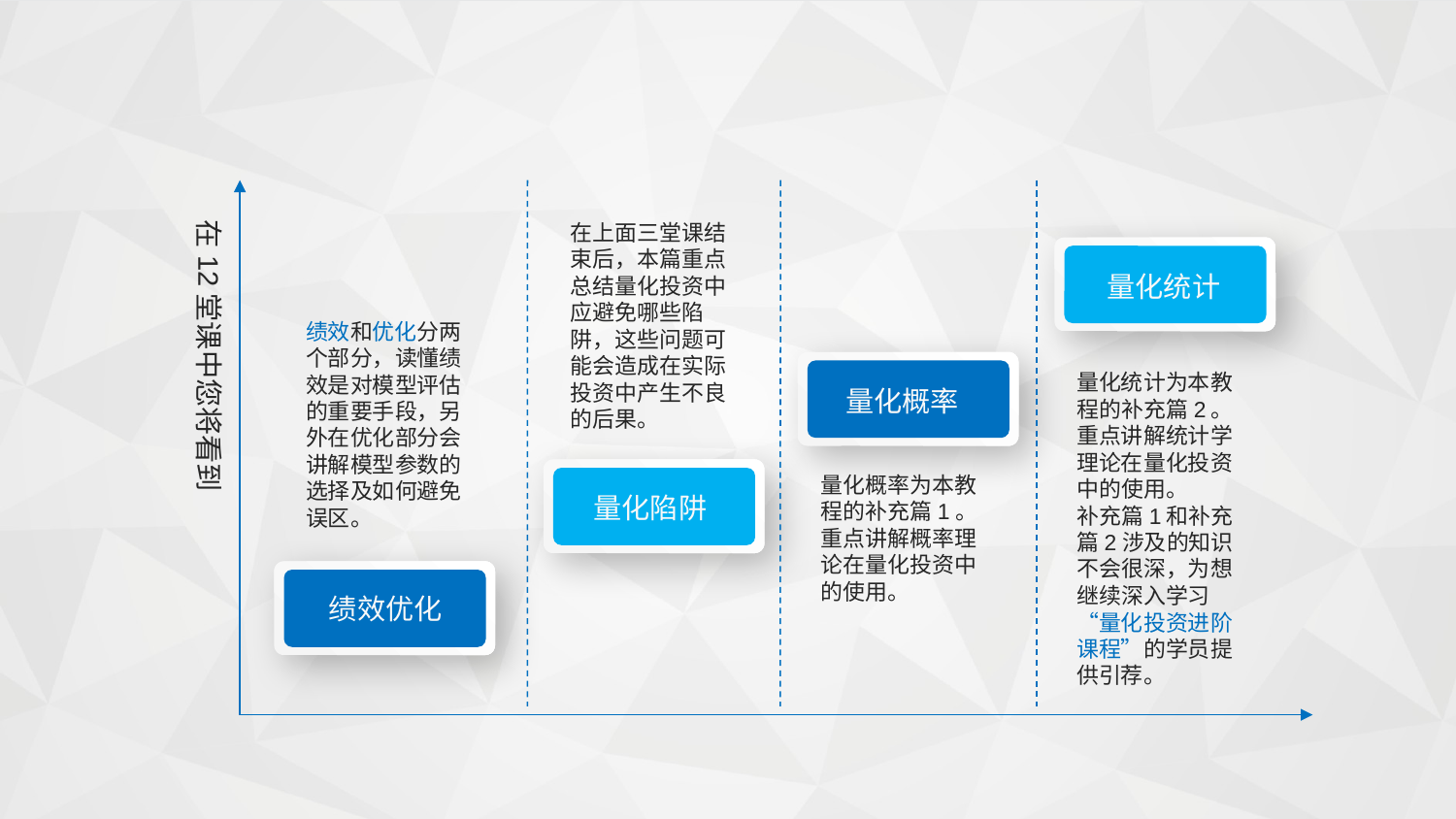

在上面三堂课结束后，本篇重点总结量化投资中应避免哪些陷阱，这些问题可能会造成在实际投资中产生不良的后果。
在12堂课中您将看到

量化统计
绩效和优化分两个部分，读懂绩效是对模型评估的重要手段，另外在优化部分会讲解模型参数的选择及如何避免误区。

量化概率
量化统计为本教程的补充篇2。重点讲解统计学理论在量化投资中的使用。
补充篇1和补充篇2涉及的知识不会很深，为想继续深入学习“量化投资进阶课程”的学员提供引荐。

量化陷阱
量化概率为本教程的补充篇1。重点讲解概率理论在量化投资中的使用。

绩效优化
延迟符